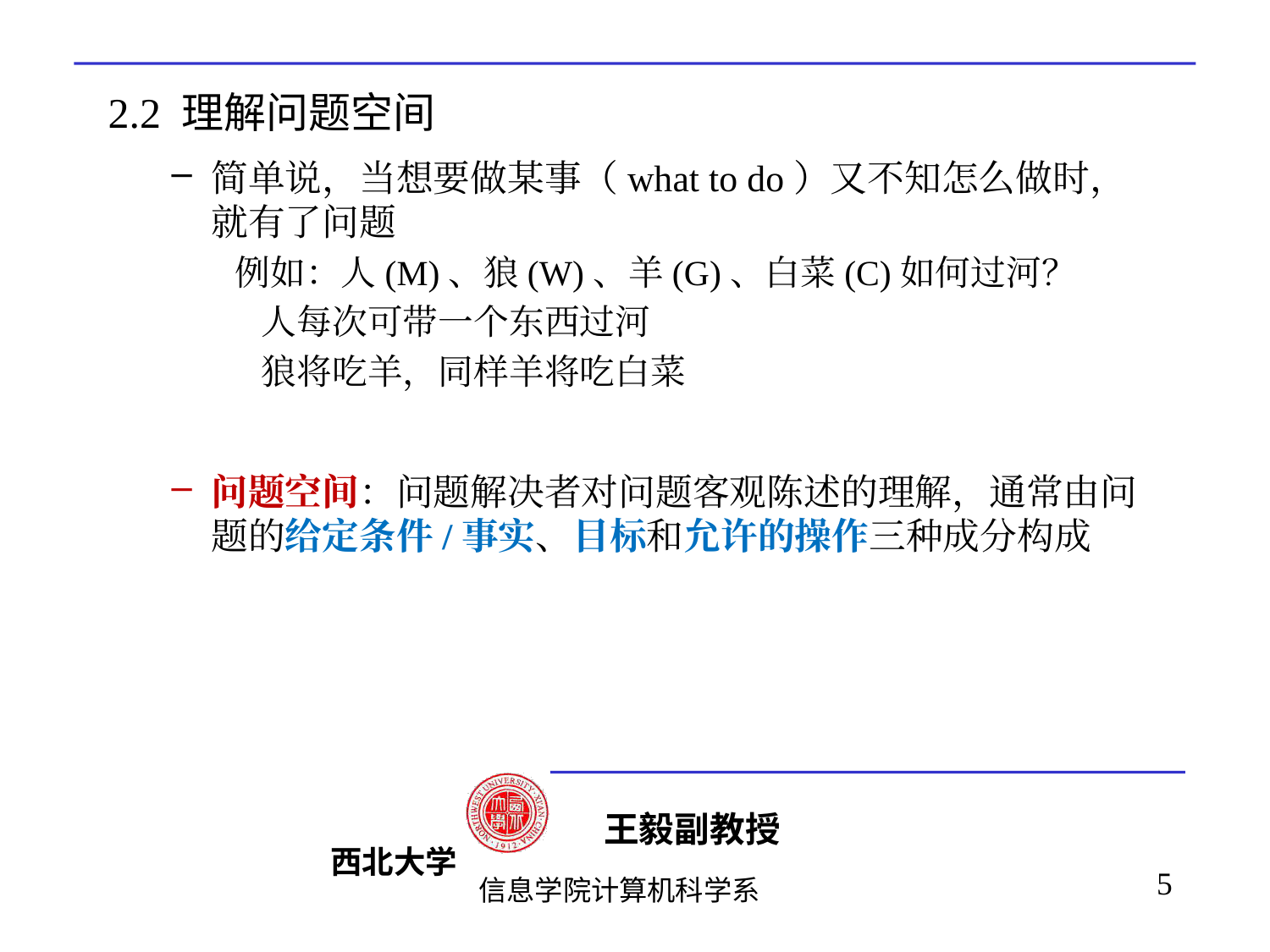

# 2.2 理解问题空间
简单说，当想要做某事（what to do）又不知怎么做时，就有了问题
例如：人(M)、狼(W)、羊(G)、白菜(C)如何过河？
  人每次可带一个东西过河
  狼将吃羊，同样羊将吃白菜

问题空间：问题解决者对问题客观陈述的理解，通常由问题的给定条件/事实、目标和允许的操作三种成分构成
5